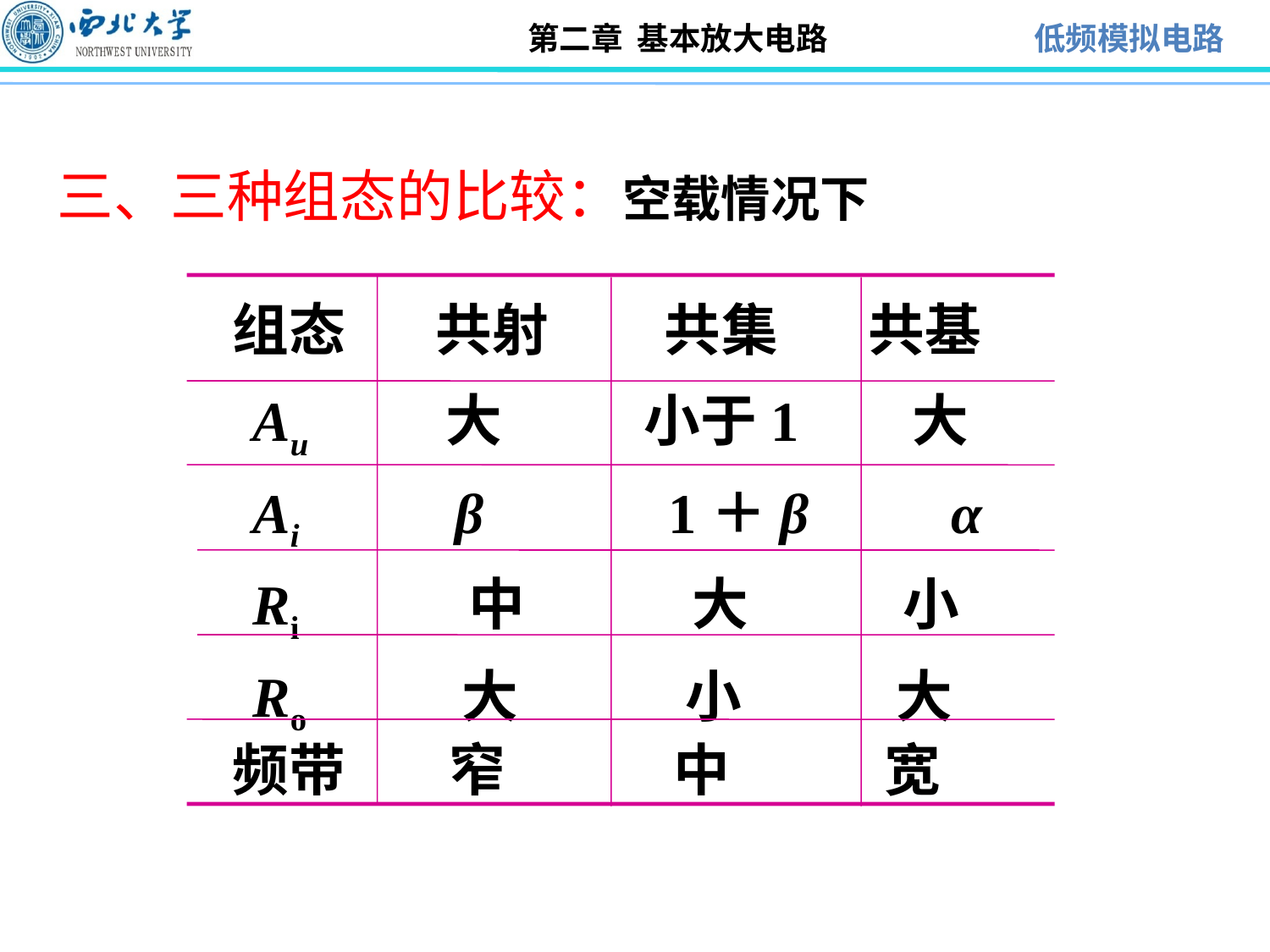

# 三、三种组态的比较：空载情况下

    组态       共射         共集       共基
      Au               大           小于1       大
      Ai           β             1＋β          α
      Ri           中             大            小
      Ro          大             小            大
    频带        窄             中            宽

75